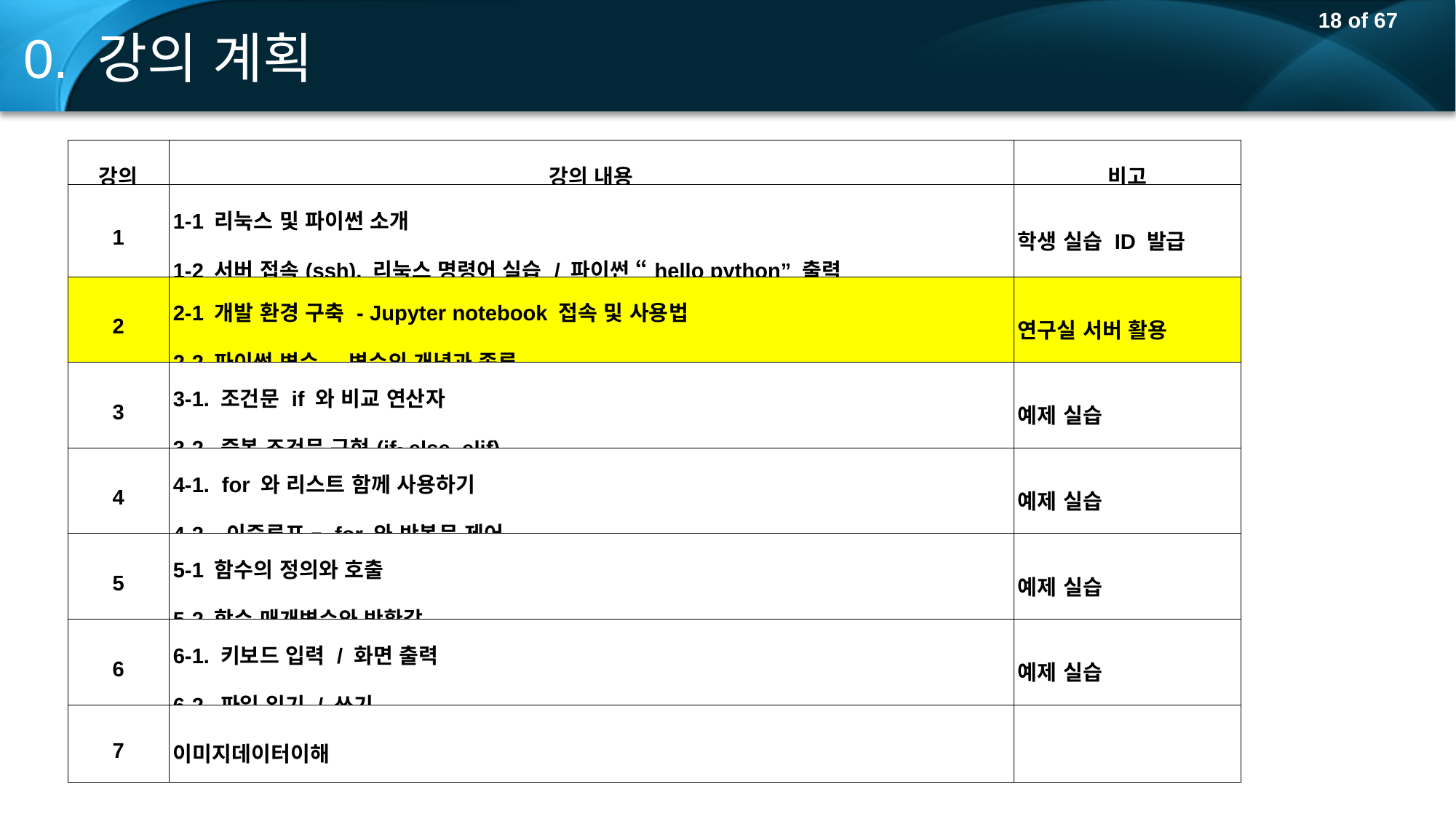

0. 강의 계획
| 강의 | 강의 내용 | 비고 |
| --- | --- | --- |
| 1 | 1-1 리눅스 및 파이썬 소개 1-2 서버 접속(ssh), 리눅스 명령어 실습 / 파이썬 “hello python” 출력 | 학생 실습 ID 발급 |
| 2 | 2-1 개발 환경 구축 - Jupyter notebook 접속 및 사용법 2-2 파이썬 변수 - 변수의 개념과 종류 | 연구실 서버 활용 |
| 3 | 3-1. 조건문 if 와 비교 연산자 3-2. 중복 조건문 구현(if~else, elif) | 예제 실습 |
| 4 | 4-1. for 와 리스트 함께 사용하기 4-2. 이중루프 – for 와 반복문 제어 | 예제 실습 |
| 5 | 5-1 함수의 정의와 호출 5-2 함수 매개변수와 반환값 | 예제 실습 |
| 6 | 6-1. 키보드 입력 / 화면 출력 6-2. 파일 읽기 / 쓰기 | 예제 실습 |
| 7 | 이미지데이터이해 |  |